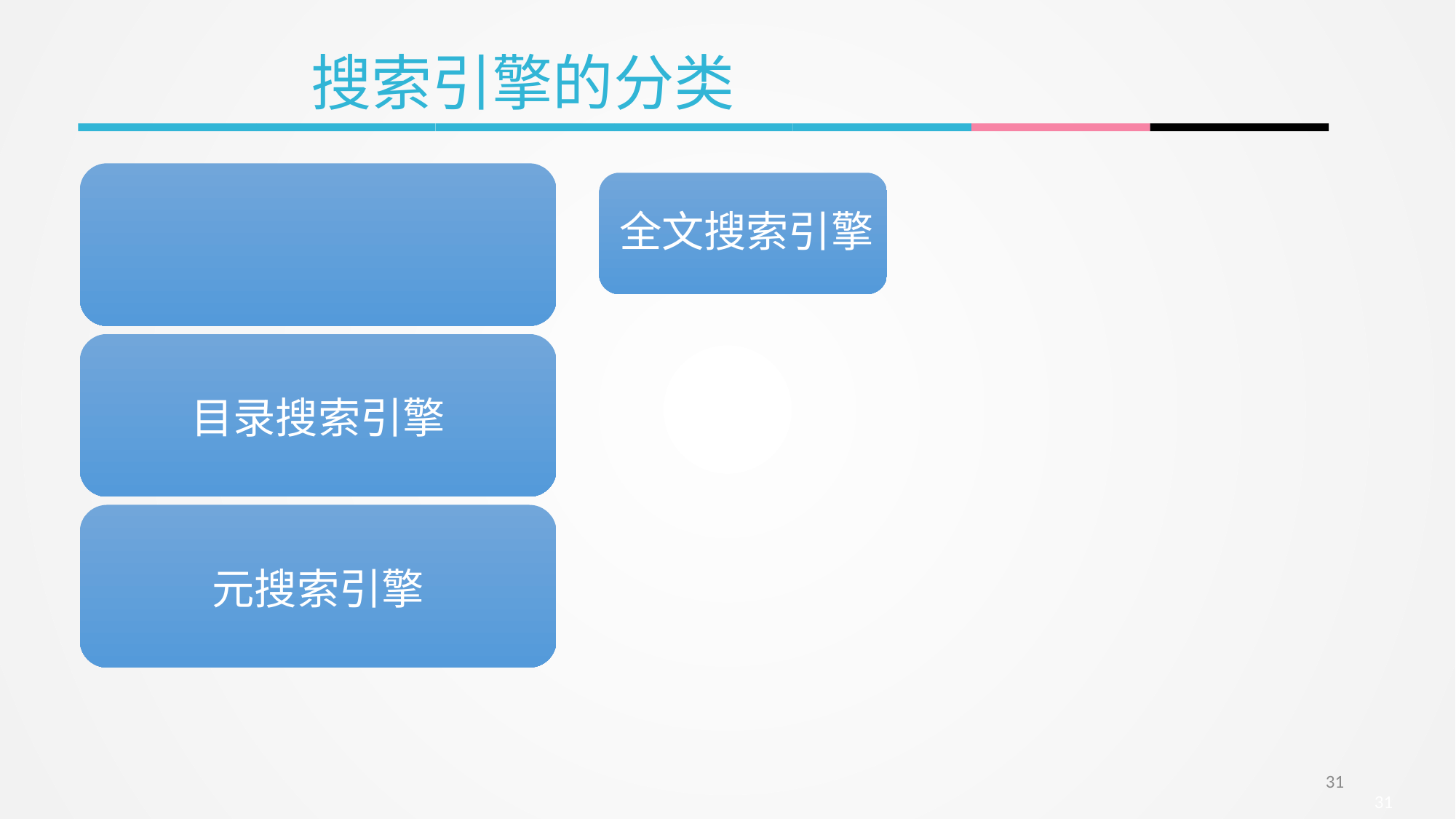

搜索引擎的分类

目录搜索引擎
元搜索引擎

全文搜索引擎
。

31
31